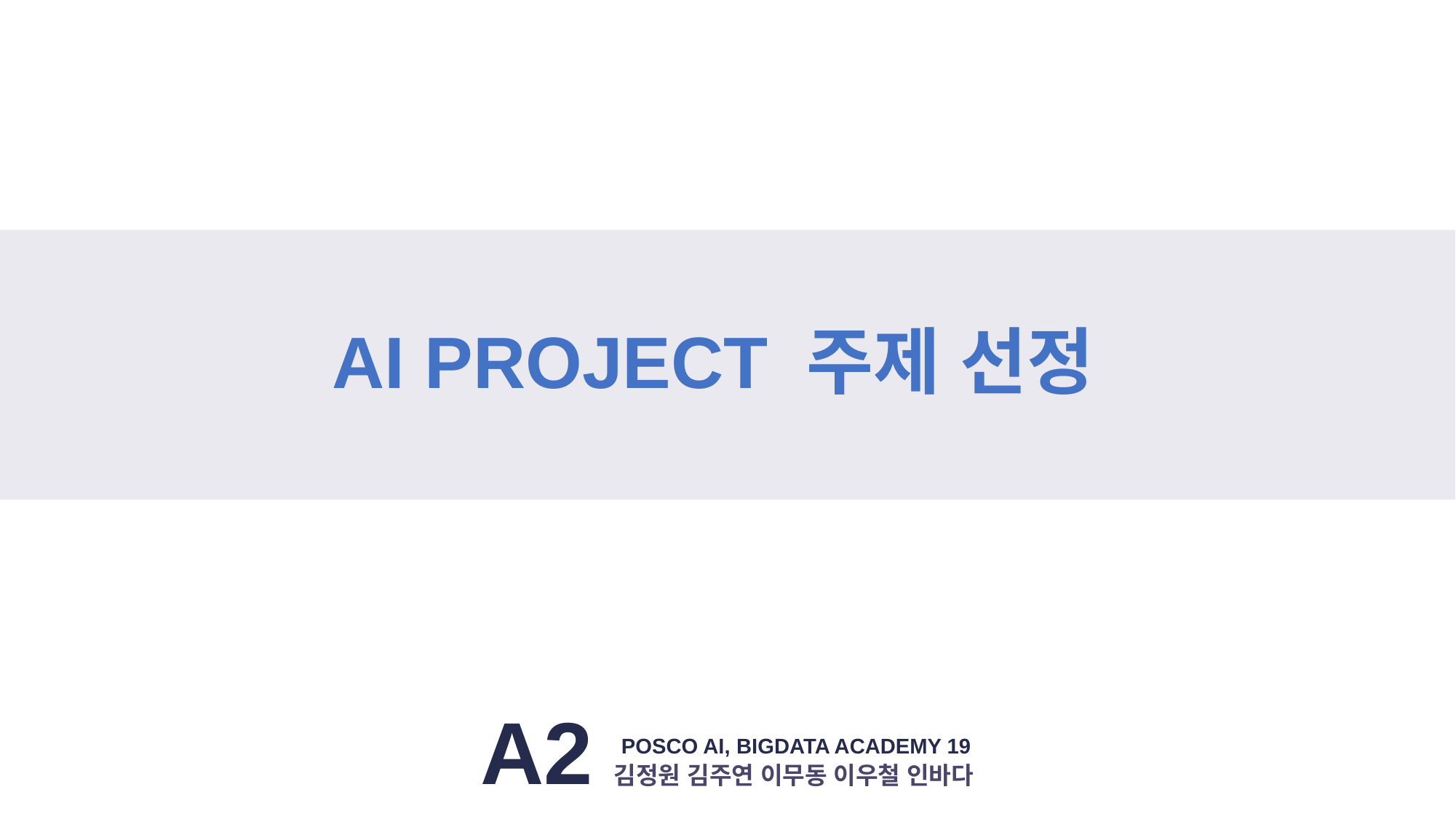

AI PROJECT 주제 선정
A2김정원 김주연 이무동 이우철 인바다
POSCO AI, BIGDATA ACADEMY 19